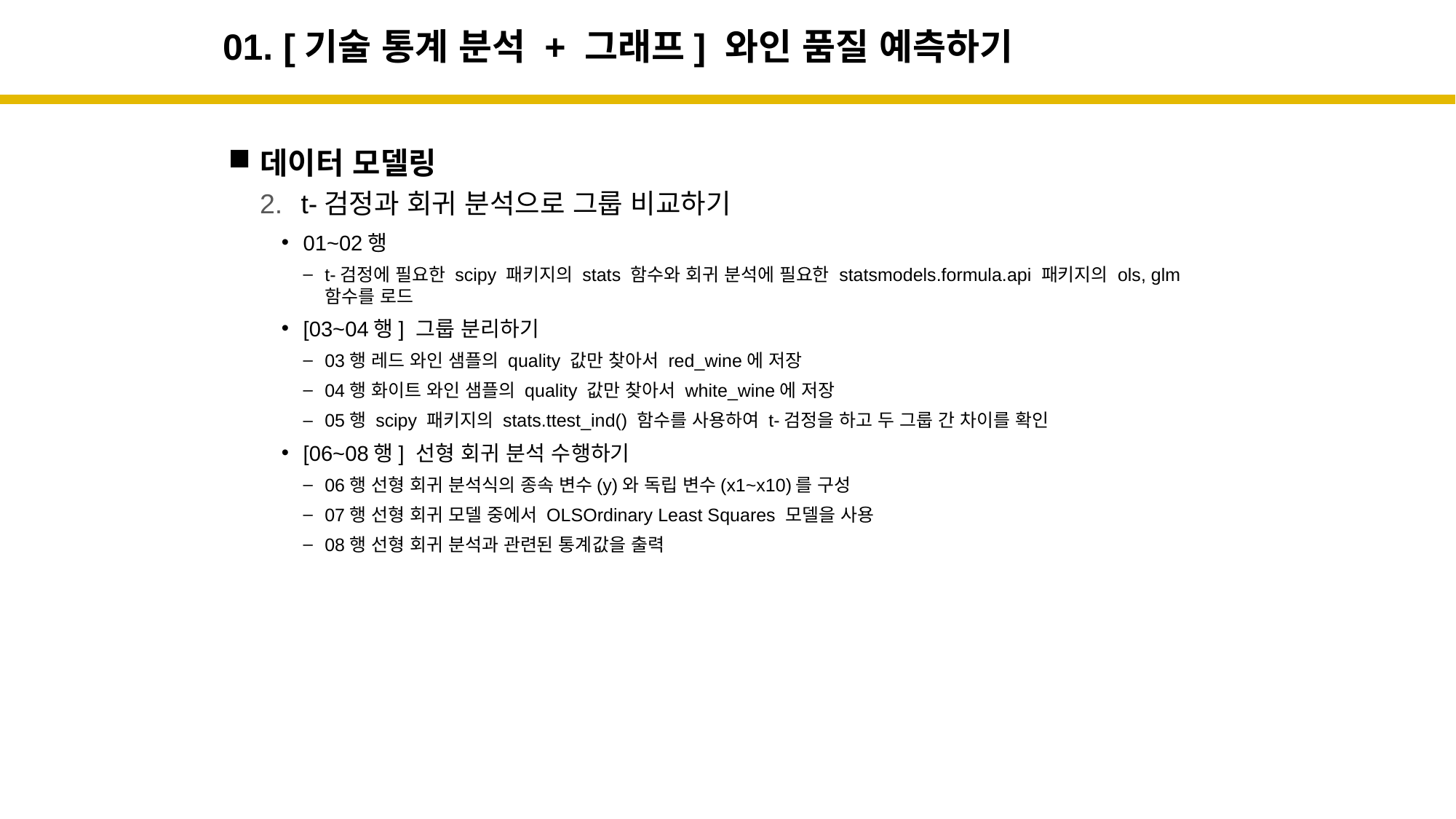

# 01. [기술 통계 분석 + 그래프] 와인 품질 예측하기
데이터 모델링
t-검정과 회귀 분석으로 그룹 비교하기
01~02행
t-검정에 필요한 scipy 패키지의 stats 함수와 회귀 분석에 필요한 statsmodels.formula.api 패키지의 ols, glm
함수를 로드
[03~04행] 그룹 분리하기
03행 레드 와인 샘플의 quality 값만 찾아서 red_wine에 저장
04행 화이트 와인 샘플의 quality 값만 찾아서 white_wine에 저장
05행 scipy 패키지의 stats.ttest_ind() 함수를 사용하여 t-검정을 하고 두 그룹 간 차이를 확인
[06~08행] 선형 회귀 분석 수행하기
06행 선형 회귀 분석식의 종속 변수(y)와 독립 변수(x1~x10)를 구성
07행 선형 회귀 모델 중에서 OLSOrdinary Least Squares 모델을 사용
08행 선형 회귀 분석과 관련된 통계값을 출력